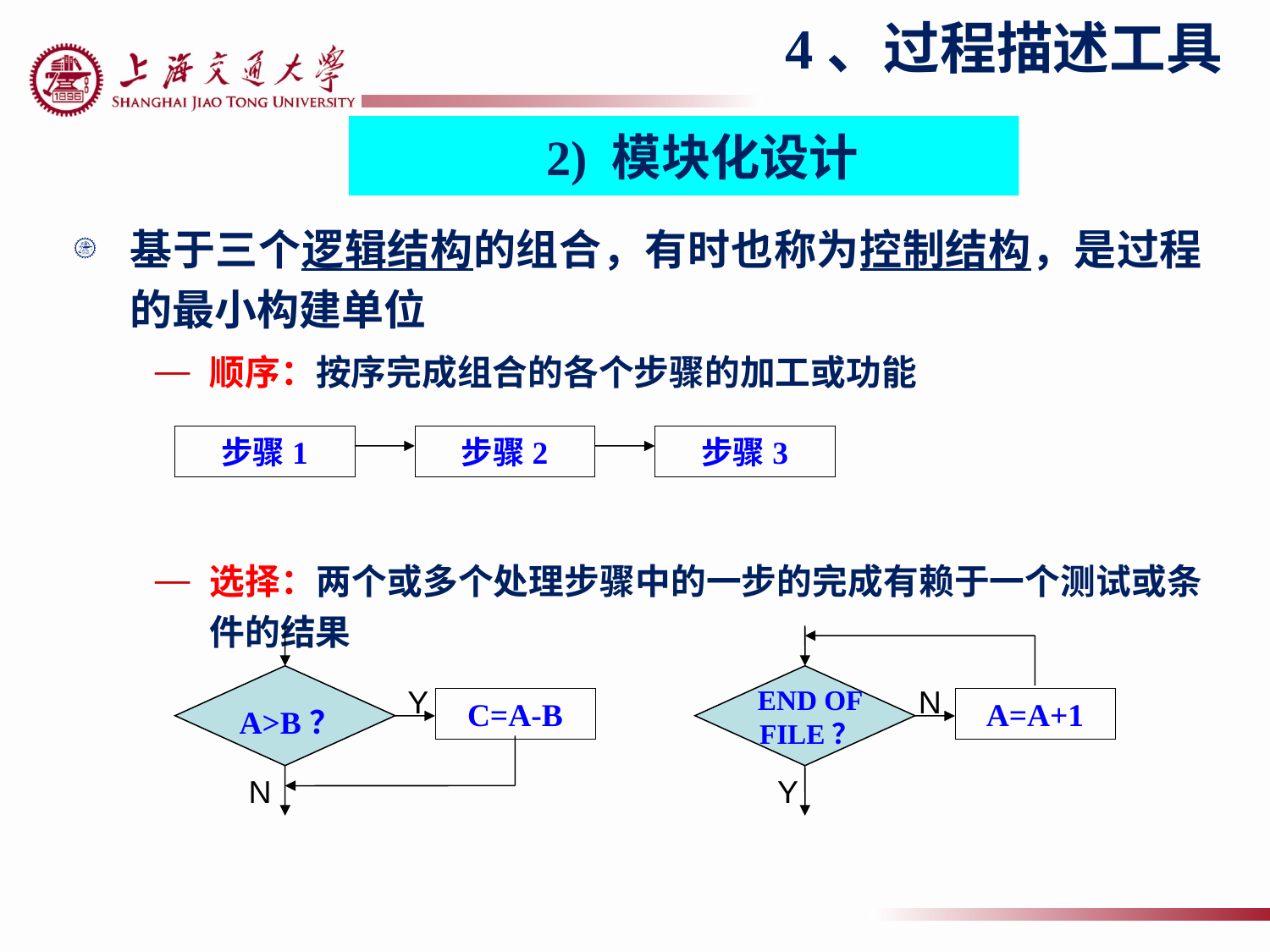

4、过程描述工具
2) 模块化设计
基于三个逻辑结构的组合，有时也称为控制结构，是过程的最小构建单位
顺序：按序完成组合的各个步骤的加工或功能

选择：两个或多个处理步骤中的一步的完成有赖于一个测试或条件的结果

迭代：重复一个步骤，直到一个特定条件改变

步骤1
步骤2
步骤3

A>B？
Y
C=A-B

N

END OF FILE？
N
A=A+1

Y